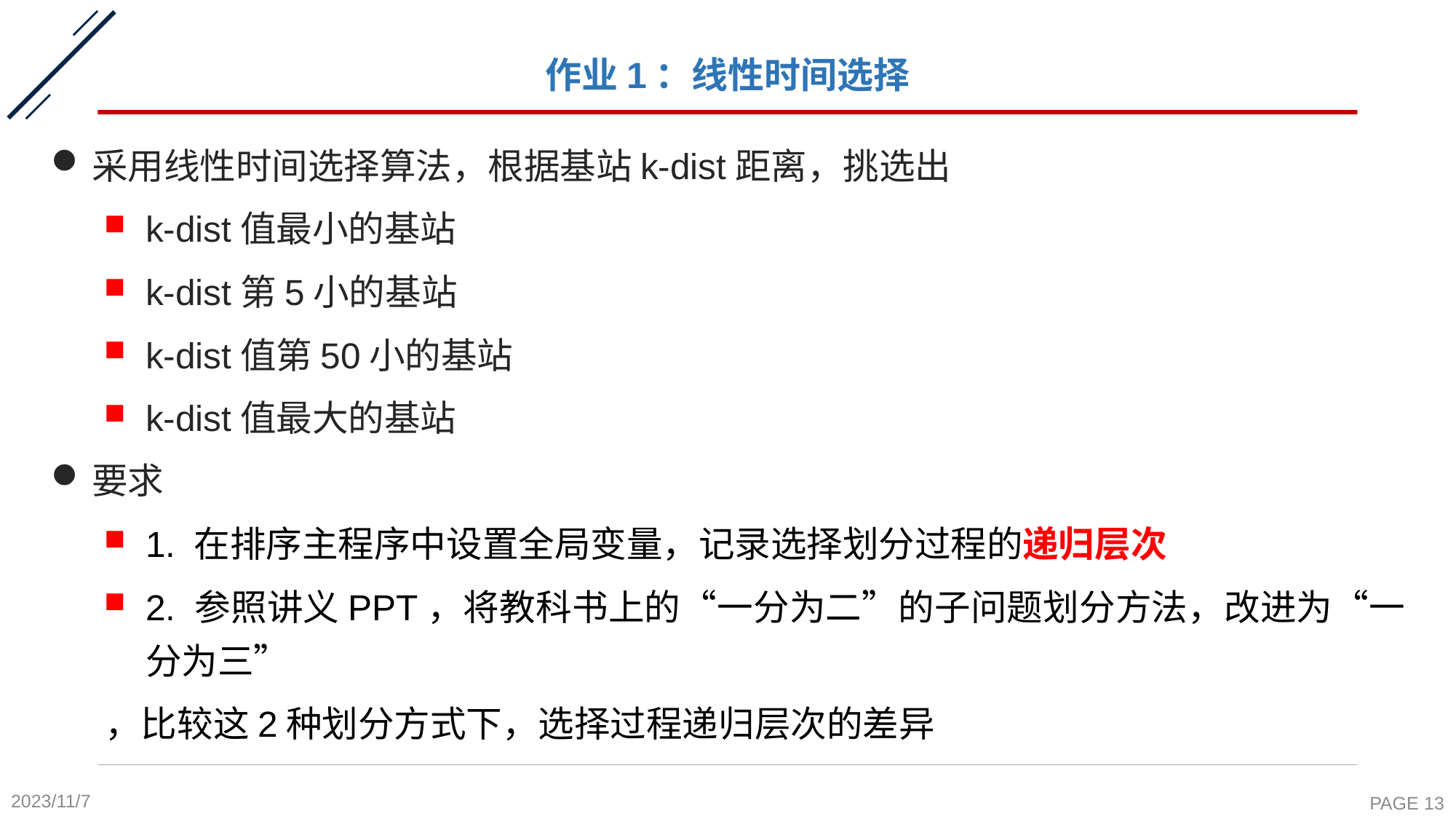

# 作业1：线性时间选择
采用线性时间选择算法，根据基站k-dist距离，挑选出
k-dist值最小的基站
k-dist第5小的基站
k-dist值第50小的基站
k-dist值最大的基站
要求
1. 在排序主程序中设置全局变量，记录选择划分过程的递归层次
2. 参照讲义PPT，将教科书上的“一分为二”的子问题划分方法，改进为“一分为三”
，比较这2种划分方式下，选择过程递归层次的差异

2023/11/7
PAGE 13